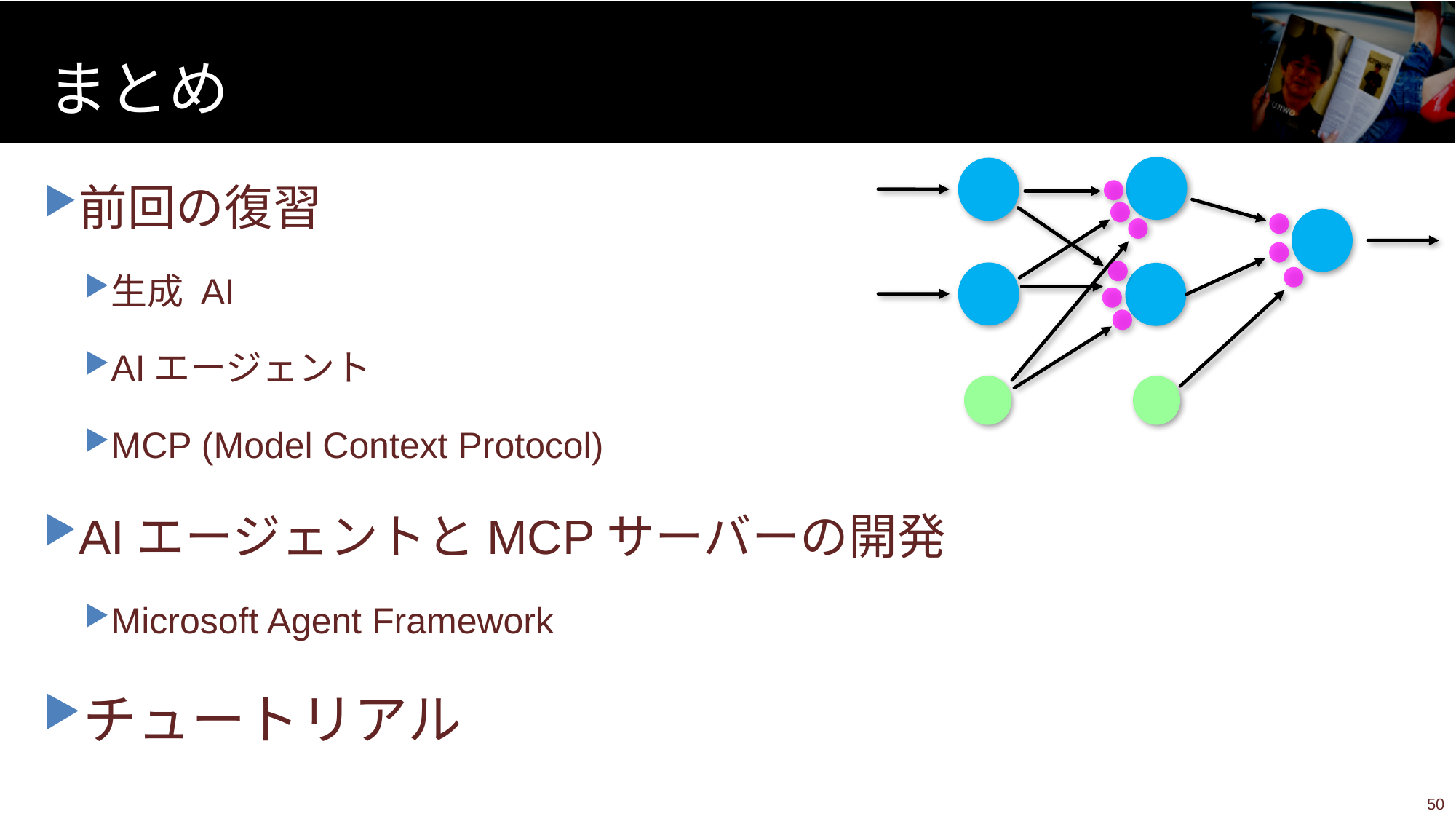

# まとめ
前回の復習
生成 AI
AIエージェント
MCP (Model Context Protocol)
AIエージェントとMCPサーバーの開発
Microsoft Agent Framework
チュートリアル

50